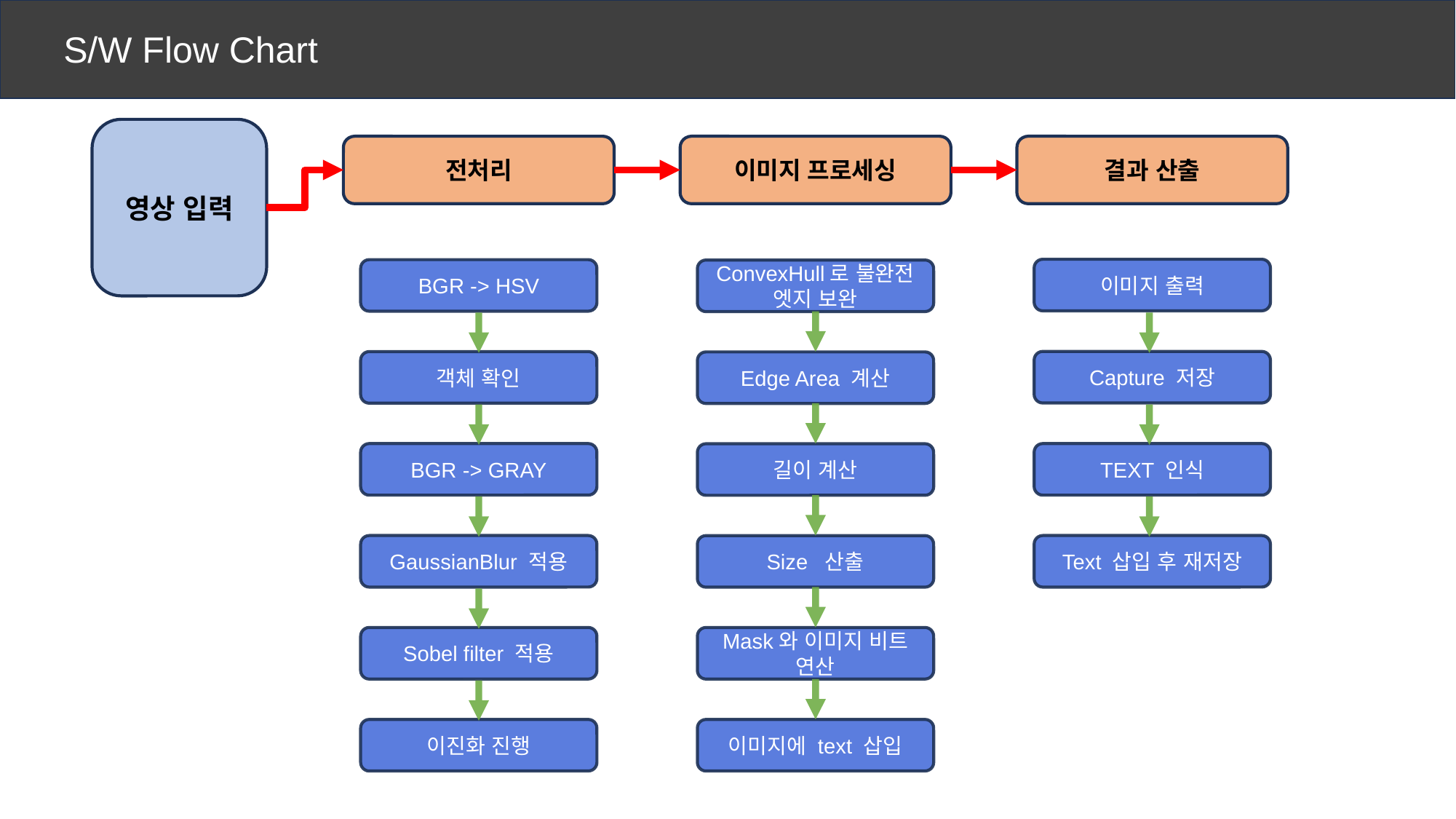

S/W Flow Chart
영상 입력
이미지 프로세싱
결과 산출
전처리
이미지 출력
BGR -> HSV
ConvexHull로 불완전 엣지 보완
Capture 저장
객체 확인
Edge Area 계산
BGR -> GRAY
TEXT 인식
길이 계산
GaussianBlur 적용
Text 삽입 후 재저장
Size  산출
Sobel filter 적용
Mask와 이미지 비트 연산
이진화 진행
이미지에 text 삽입